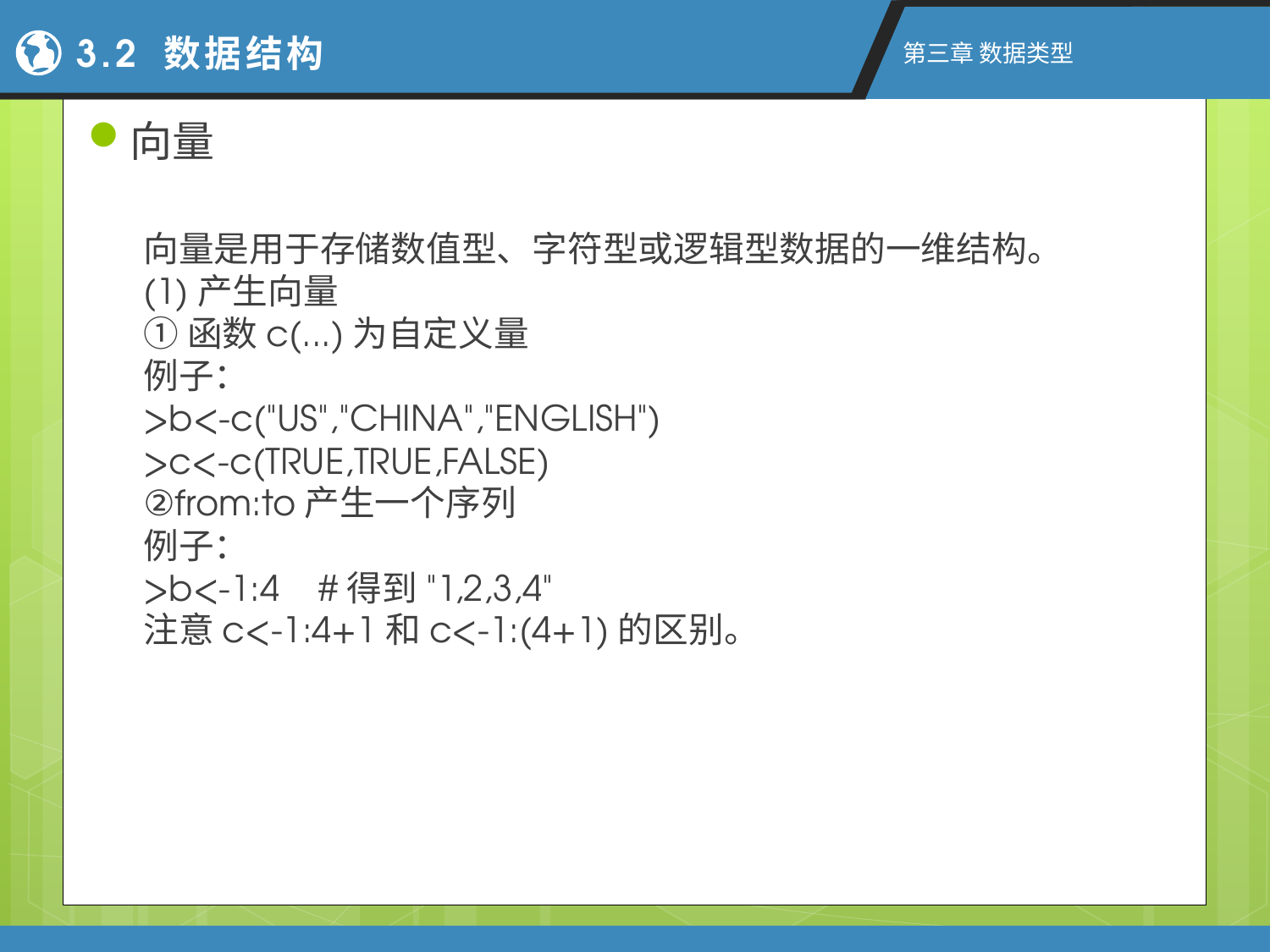

2.1新手上路
3.2 数据结构

第二章 R语言入门
第三章 数据类型
向量
向量是用于存储数值型、字符型或逻辑型数据的一维结构。
(1)产生向量
①函数c(...)为自定义量
例子：
>b<-c("US","CHINA","ENGLISH")
>c<-c(TRUE,TRUE,FALSE)
②from:to产生一个序列
例子：
>b<-1:4    #得到"1,2,3,4"
注意c<-1:4+1和c<-1:(4+1)的区别。